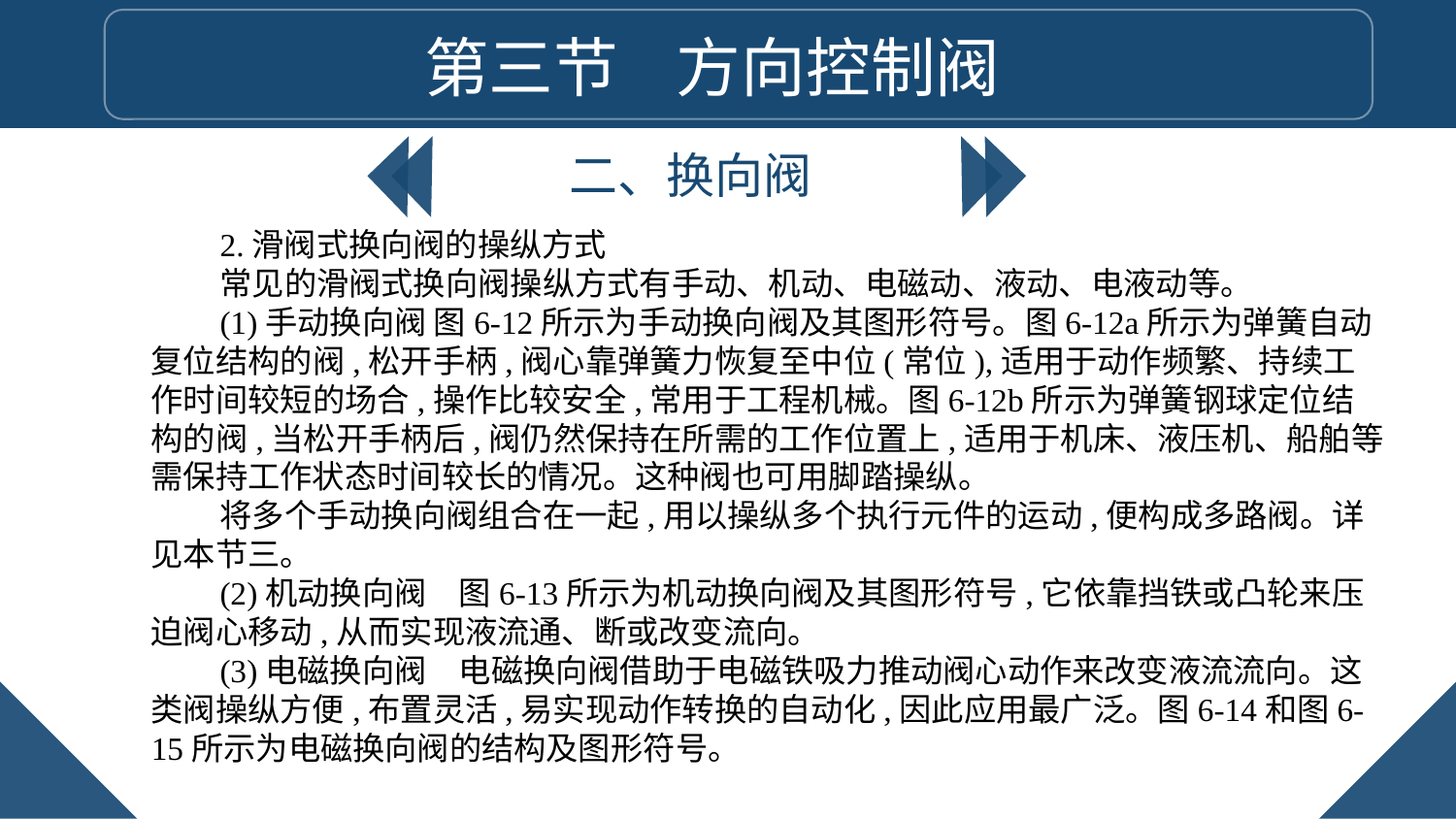

第三节    方向控制阀
二、换向阀

2.滑阀式换向阀的操纵方式
常见的滑阀式换向阀操纵方式有手动、机动、电磁动、液动、电液动等。
(1)手动换向阀 图6-12所示为手动换向阀及其图形符号。图6-12a所示为弹簧自动复位结构的阀,松开手柄,阀心靠弹簧力恢复至中位(常位),适用于动作频繁、持续工作时间较短的场合,操作比较安全,常用于工程机械。图6-12b所示为弹簧钢球定位结构的阀,当松开手柄后,阀仍然保持在所需的工作位置上,适用于机床、液压机、船舶等需保持工作状态时间较长的情况。这种阀也可用脚踏操纵。
将多个手动换向阀组合在一起,用以操纵多个执行元件的运动,便构成多路阀。详见本节三。
(2)机动换向阀　图6-13所示为机动换向阀及其图形符号,它依靠挡铁或凸轮来压迫阀心移动,从而实现液流通、断或改变流向。
(3)电磁换向阀　电磁换向阀借助于电磁铁吸力推动阀心动作来改变液流流向。这类阀操纵方便,布置灵活,易实现动作转换的自动化,因此应用最广泛。图6-14和图6-15所示为电磁换向阀的结构及图形符号。